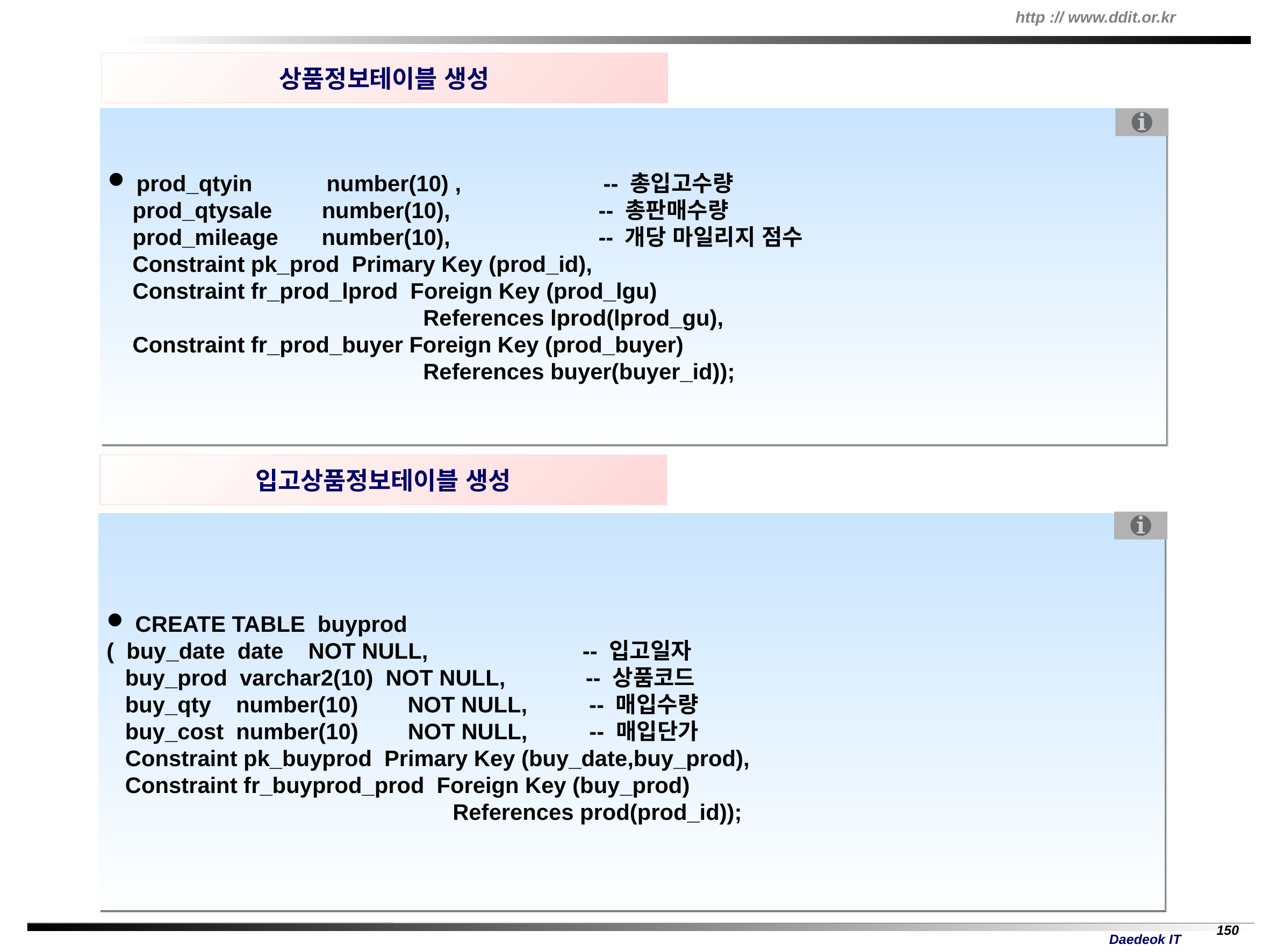

상품정보테이블 생성
 prod_qtyin            number(10) ,                       -- 총입고수량
    prod_qtysale        number(10),                        -- 총판매수량
    prod_mileage       number(10),                        -- 개당 마일리지 점수
    Constraint pk_prod  Primary Key (prod_id),
    Constraint fr_prod_lprod  Foreign Key (prod_lgu)
                                                   References lprod(lprod_gu),
    Constraint fr_prod_buyer Foreign Key (prod_buyer)
                                                   References buyer(buyer_id));

입고상품정보테이블 생성

 CREATE TABLE  buyprod
(  buy_date  date    NOT NULL,                         -- 입고일자
   buy_prod  varchar2(10)  NOT NULL,             -- 상품코드
   buy_qty    number(10)        NOT NULL,          -- 매입수량
   buy_cost  number(10)        NOT NULL,          -- 매입단가
   Constraint pk_buyprod  Primary Key (buy_date,buy_prod),
   Constraint fr_buyprod_prod  Foreign Key (buy_prod)
                                                        References prod(prod_id));